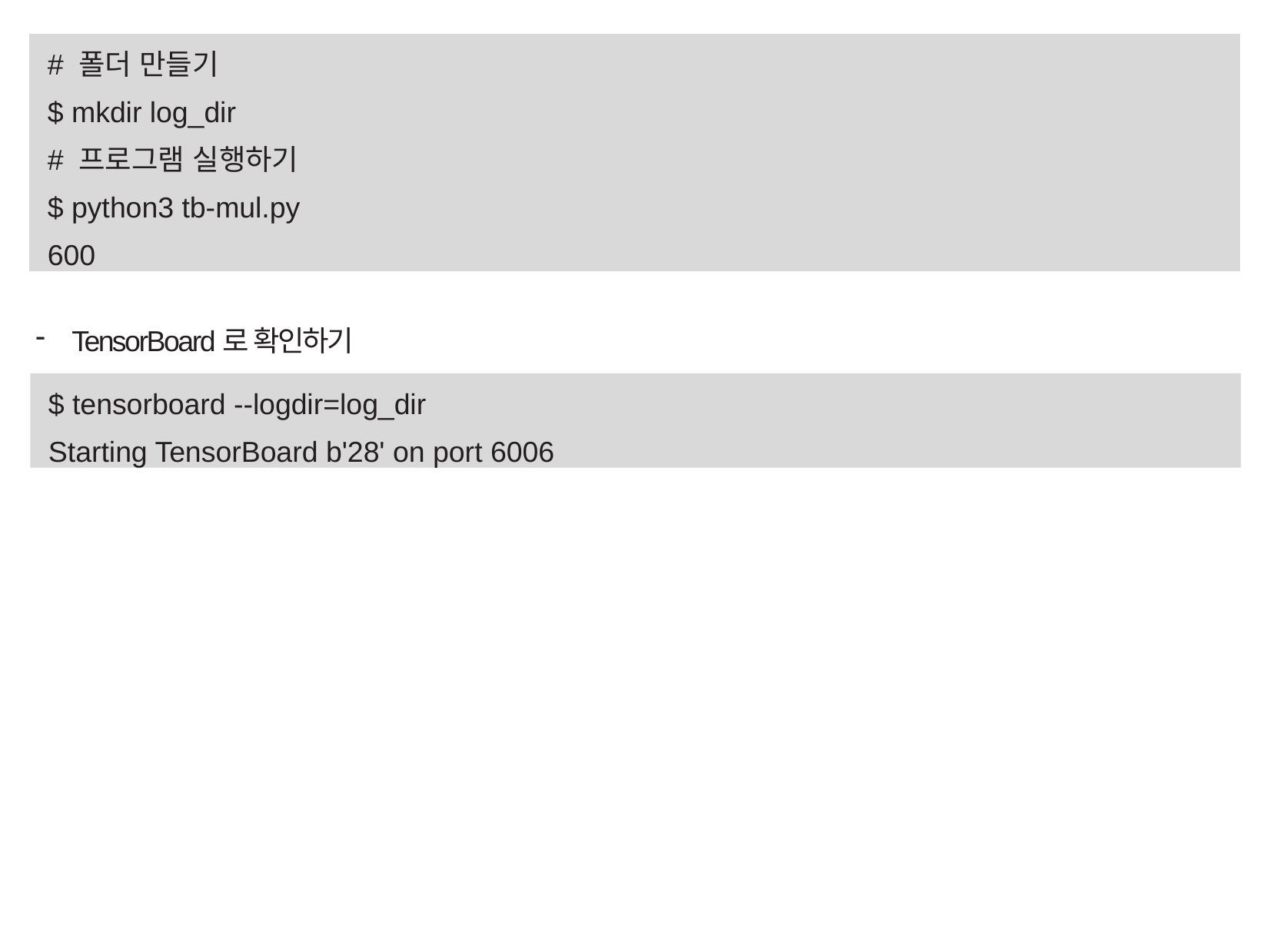

# 폴더 만들기
$ mkdir log_dir
# 프로그램 실행하기
$ python3 tb-mul.py
600
TensorBoard로 확인하기
$ tensorboard --logdir=log_dir
Starting TensorBoard b'28' on port 6006